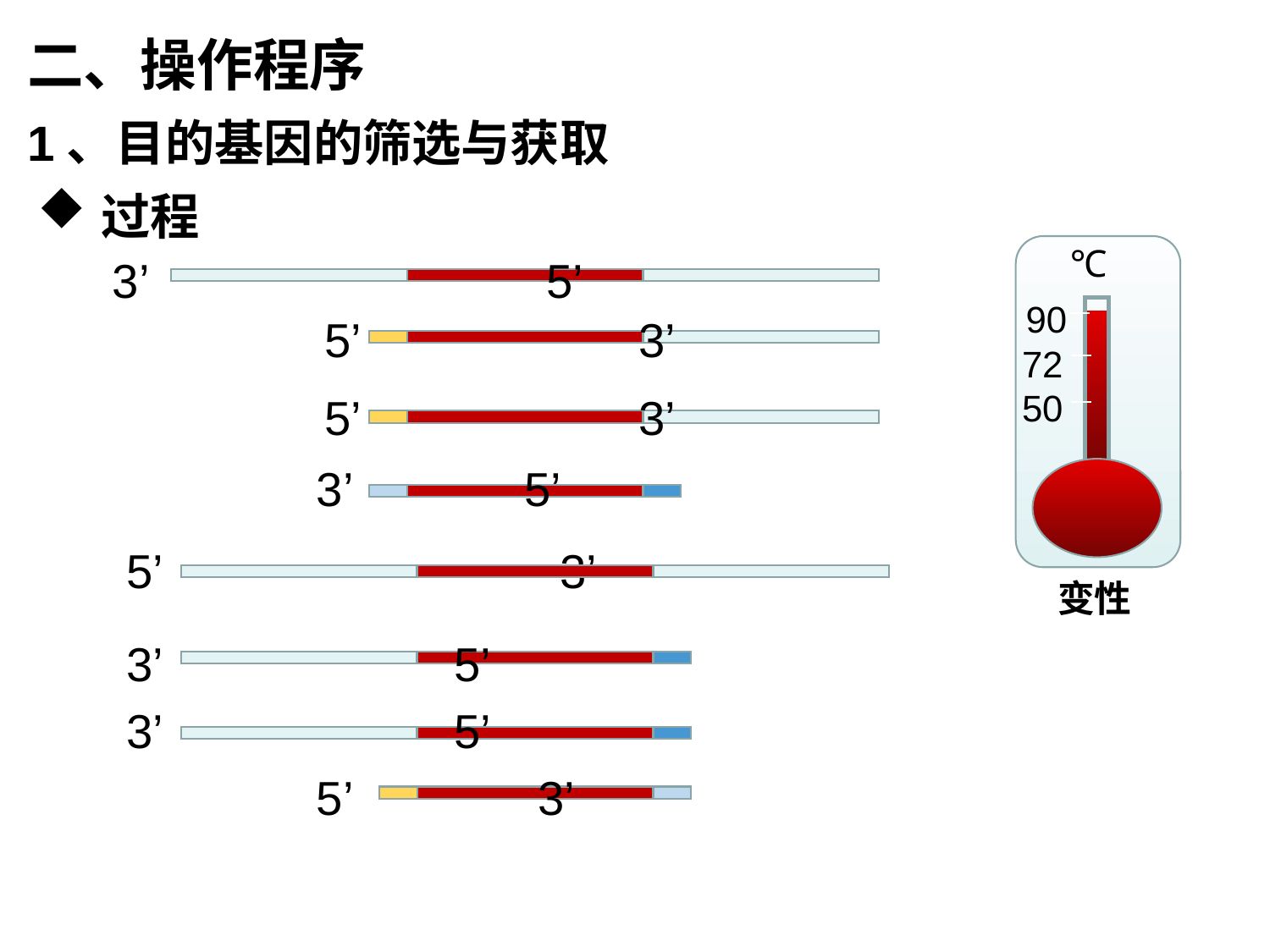

二、操作程序
1、目的基因的筛选与获取
过程

℃
90

72
50

变性
3’                              5’

5’                     3’

5’                     3’

3’             5’

5’                              3’

3’                      5’

3’                      5’

5’              3’